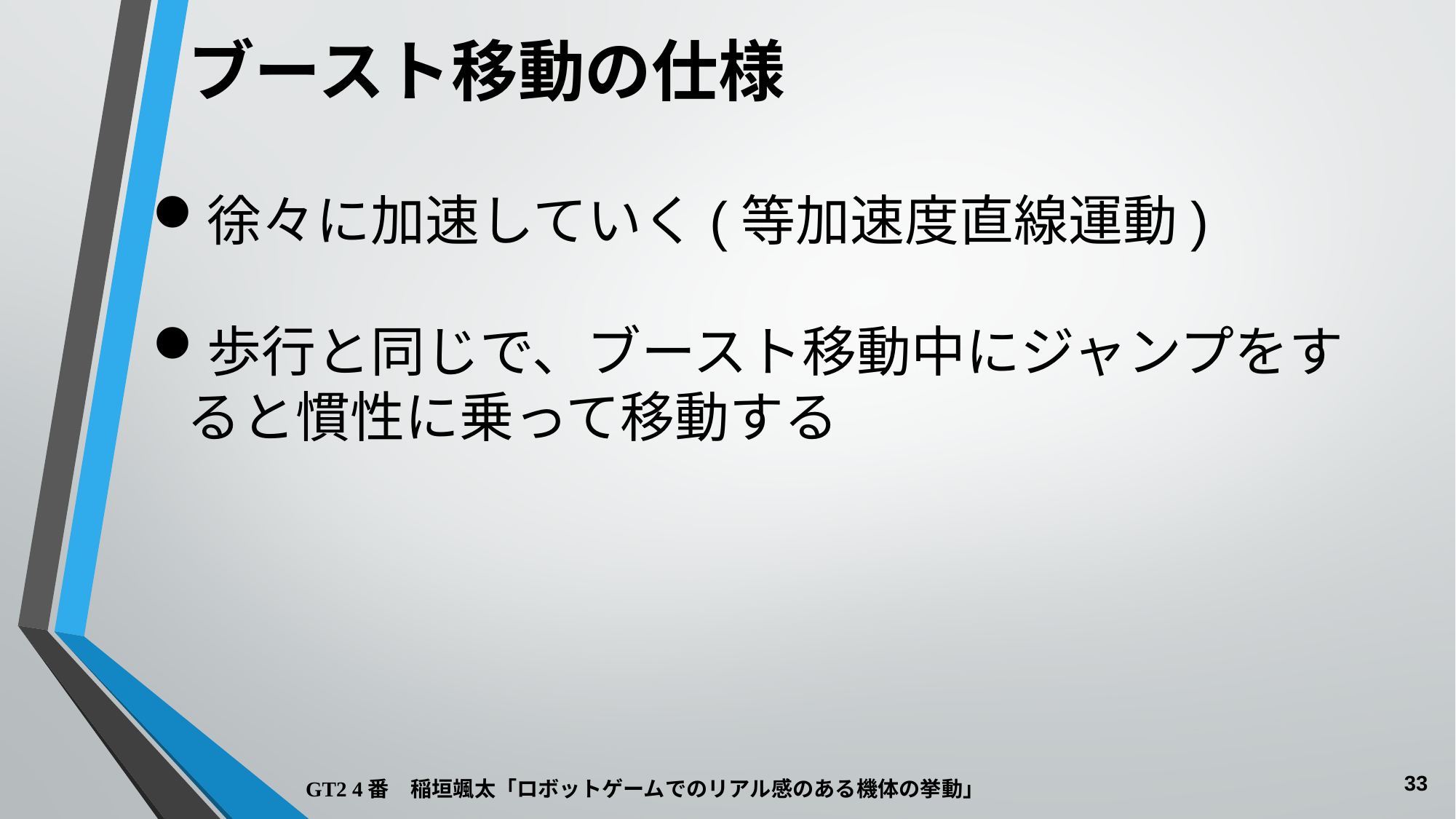

ブースト移動の仕様
徐々に加速していく(等加速度直線運動)

歩行と同じで、ブースト移動中にジャンプをすると慣性に乗って移動する
33
GT2 4番　稲垣颯太「ロボットゲームでのリアル感のある機体の挙動」